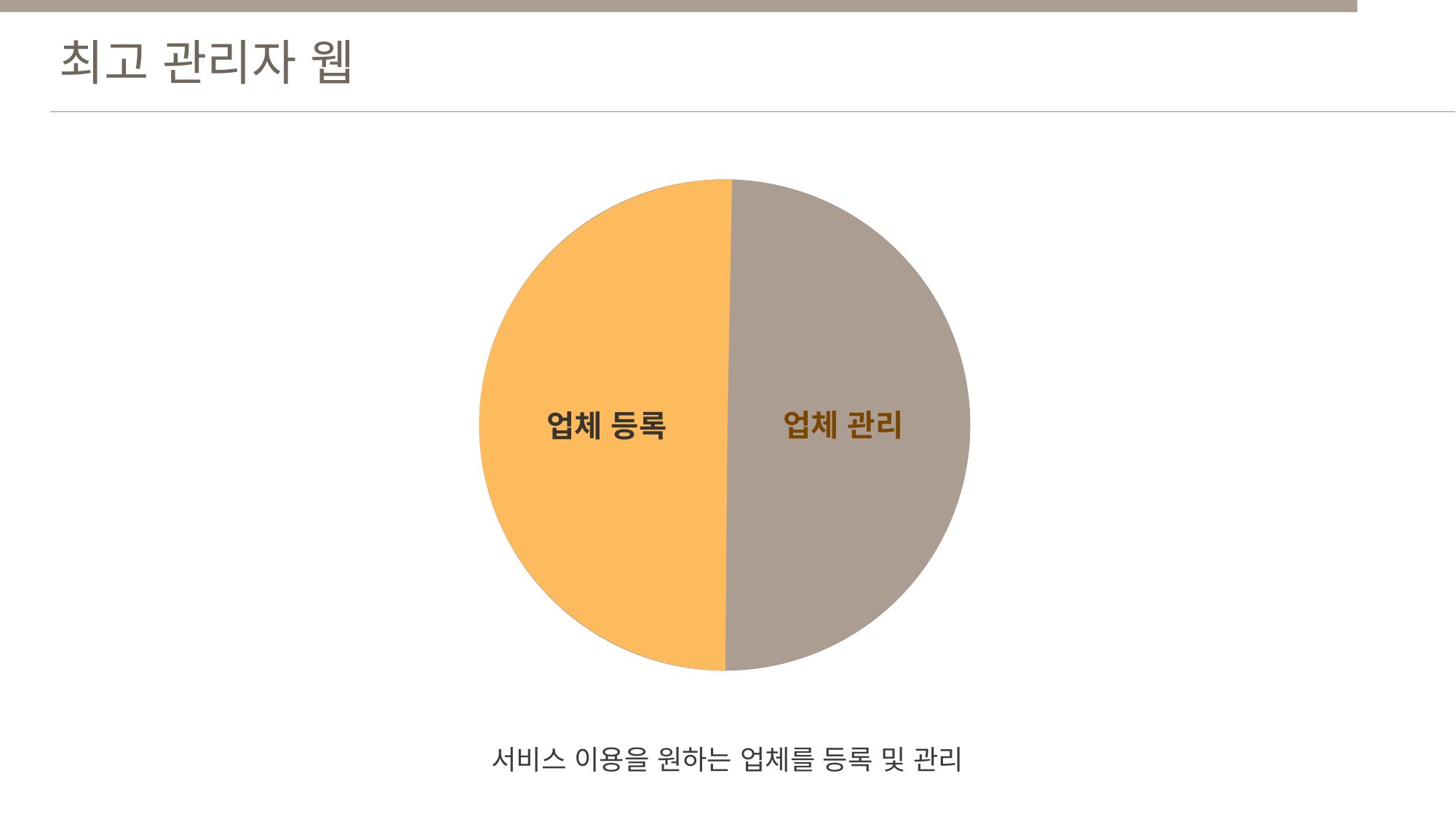

최고 관리자 웹

업체 관리
업체 등록
서비스 이용을 원하는 업체를 등록 및 관리